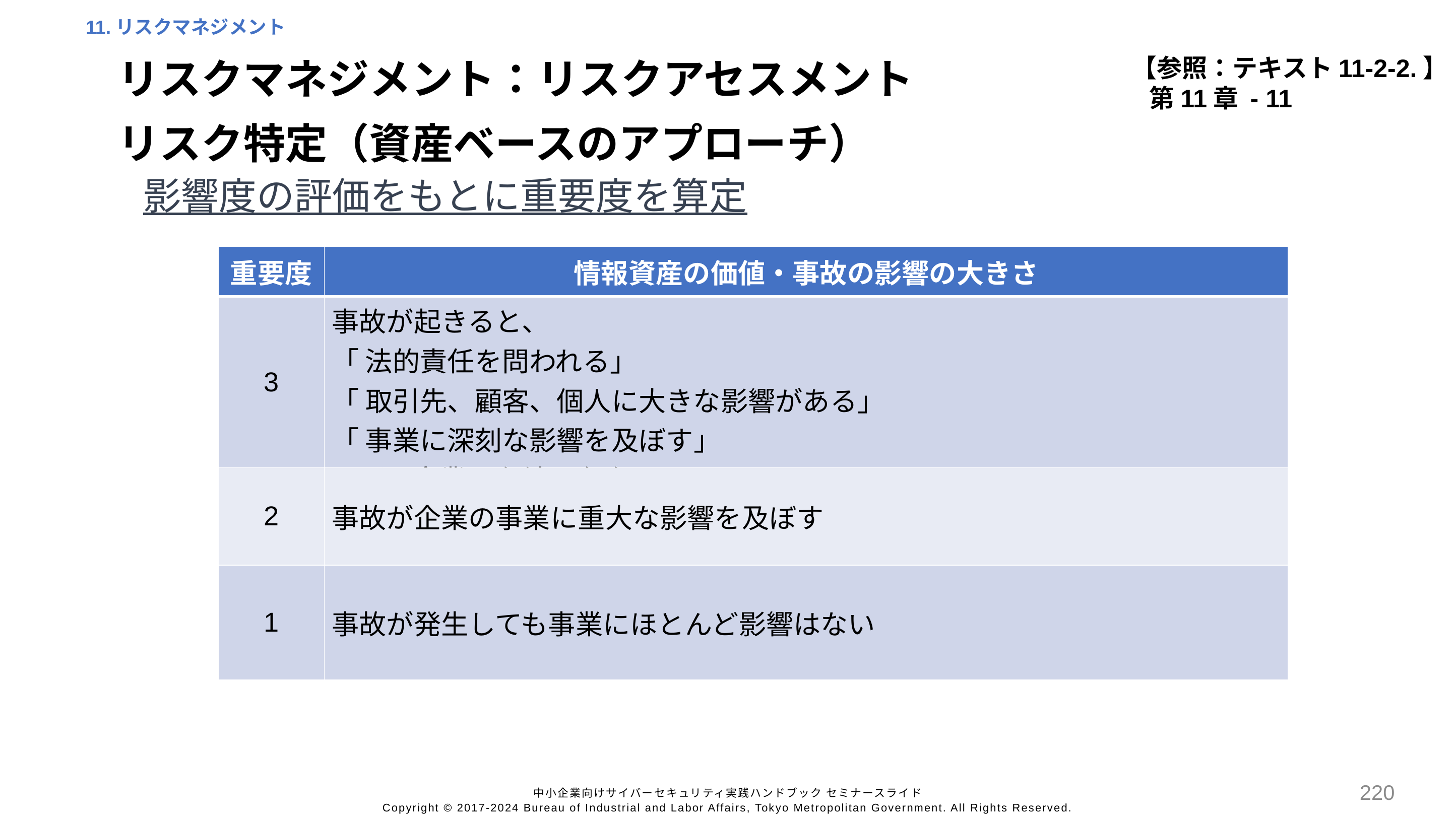

11.リスクマネジメント
【参照：テキスト11-2-2.】
第11章 - 11
リスクマネジメント：リスクアセスメント
リスク特定（資産ベースのアプローチ）
影響度の評価をもとに重要度を算定
| 重要度 | 情報資産の価値・事故の影響の大きさ |
| --- | --- |
| 3 | 事故が起きると、 「 法的責任を問われる」 「 取引先、顧客、個人に大きな影響がある」 「 事業に深刻な影響を及ぼす」 など、企業の存続を左右しかねない |
| 2 | 事故が企業の事業に重大な影響を及ぼす |
| 1 | 事故が発生しても事業にほとんど影響はない |
220